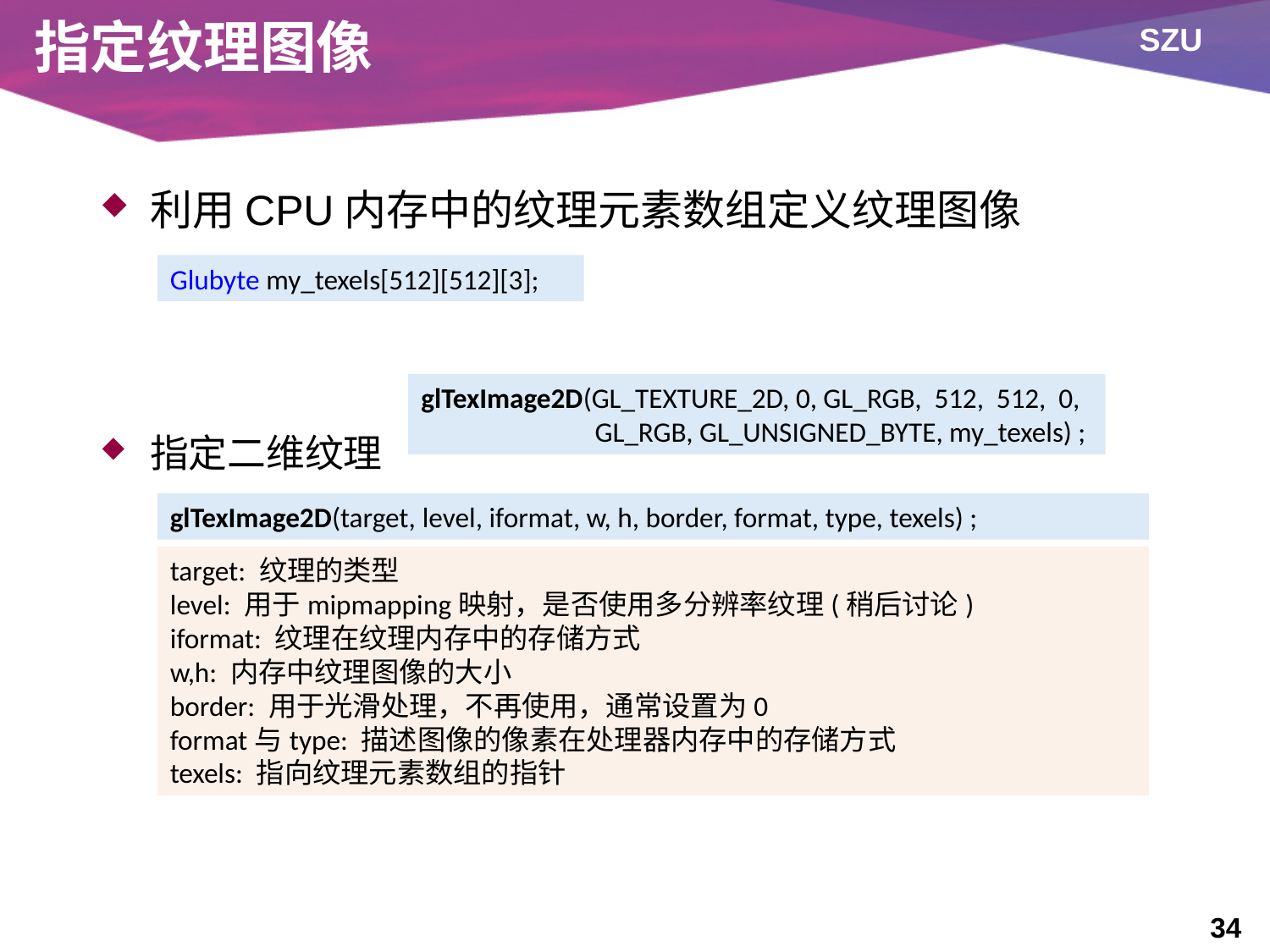

# 指定纹理图像
利用CPU内存中的纹理元素数组定义纹理图像

指定二维纹理

Glubyte my_texels[512][512][3];
glTexImage2D(GL_TEXTURE_2D, 0, GL_RGB,  512,  512,  0,                        GL_RGB, GL_UNSIGNED_BYTE, my_texels) ;
glTexImage2D(target, level, iformat, w, h, border, format, type, texels) ;
target: 纹理的类型
level: 用于mipmapping映射，是否使用多分辨率纹理(稍后讨论)
iformat: 纹理在纹理内存中的存储方式
w,h: 内存中纹理图像的大小
border: 用于光滑处理，不再使用，通常设置为0
format与type: 描述图像的像素在处理器内存中的存储方式
texels: 指向纹理元素数组的指针
34